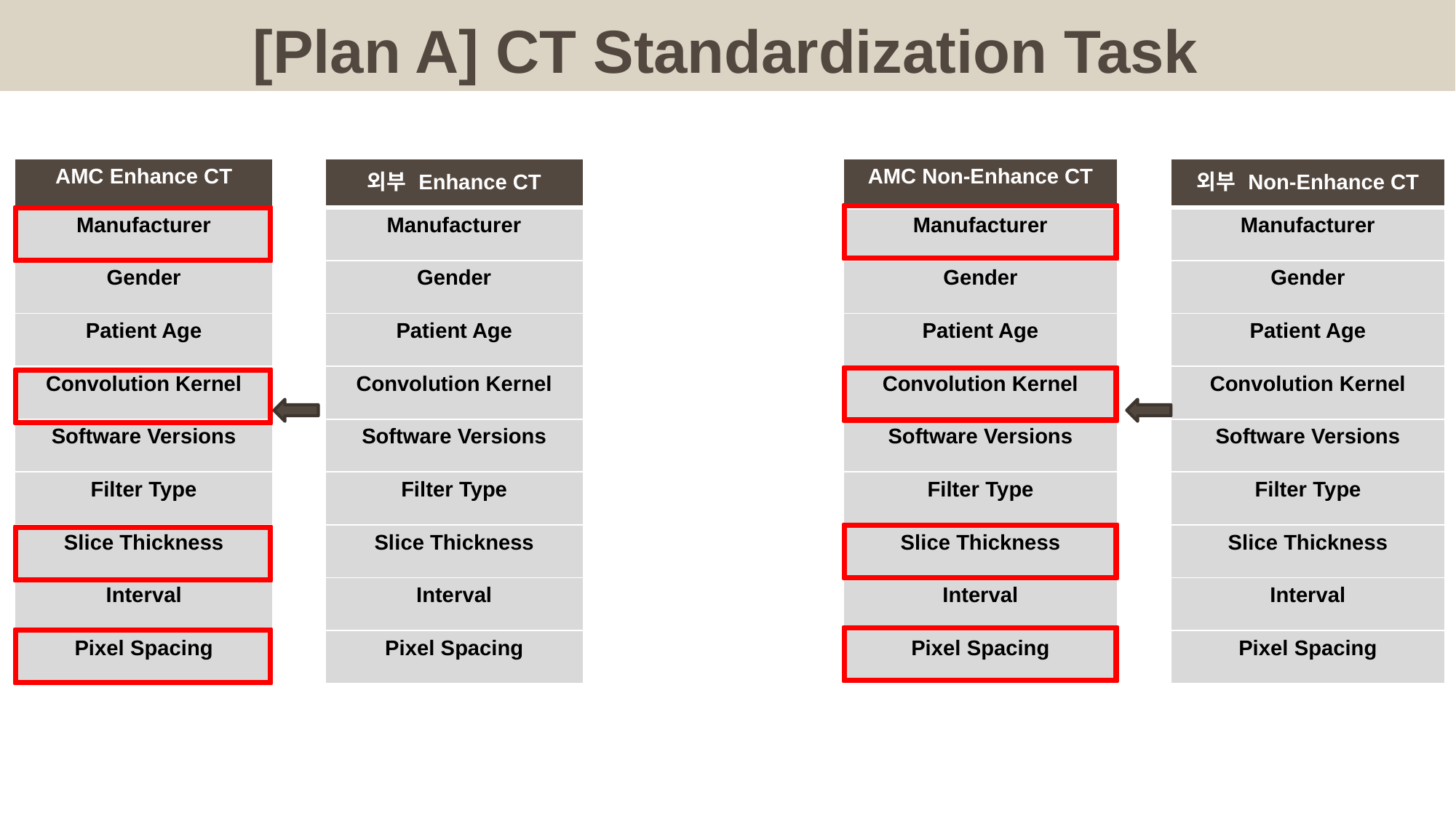

#
[Plan A] CT Standardization Task

| 외부 Enhance CT |
| --- |
| Manufacturer |
| Gender |
| Patient Age |
| Convolution Kernel |
| Software Versions |
| Filter Type |
| Slice Thickness |
| Interval |
| Pixel Spacing |
| AMC Non-Enhance CT |
| --- |
| Manufacturer |
| Gender |
| Patient Age |
| Convolution Kernel |
| Software Versions |
| Filter Type |
| Slice Thickness |
| Interval |
| Pixel Spacing |
| 외부 Non-Enhance CT |
| --- |
| Manufacturer |
| Gender |
| Patient Age |
| Convolution Kernel |
| Software Versions |
| Filter Type |
| Slice Thickness |
| Interval |
| Pixel Spacing |
| AMC Enhance CT |
| --- |
| Manufacturer |
| Gender |
| Patient Age |
| Convolution Kernel |
| Software Versions |
| Filter Type |
| Slice Thickness |
| Interval |
| Pixel Spacing |